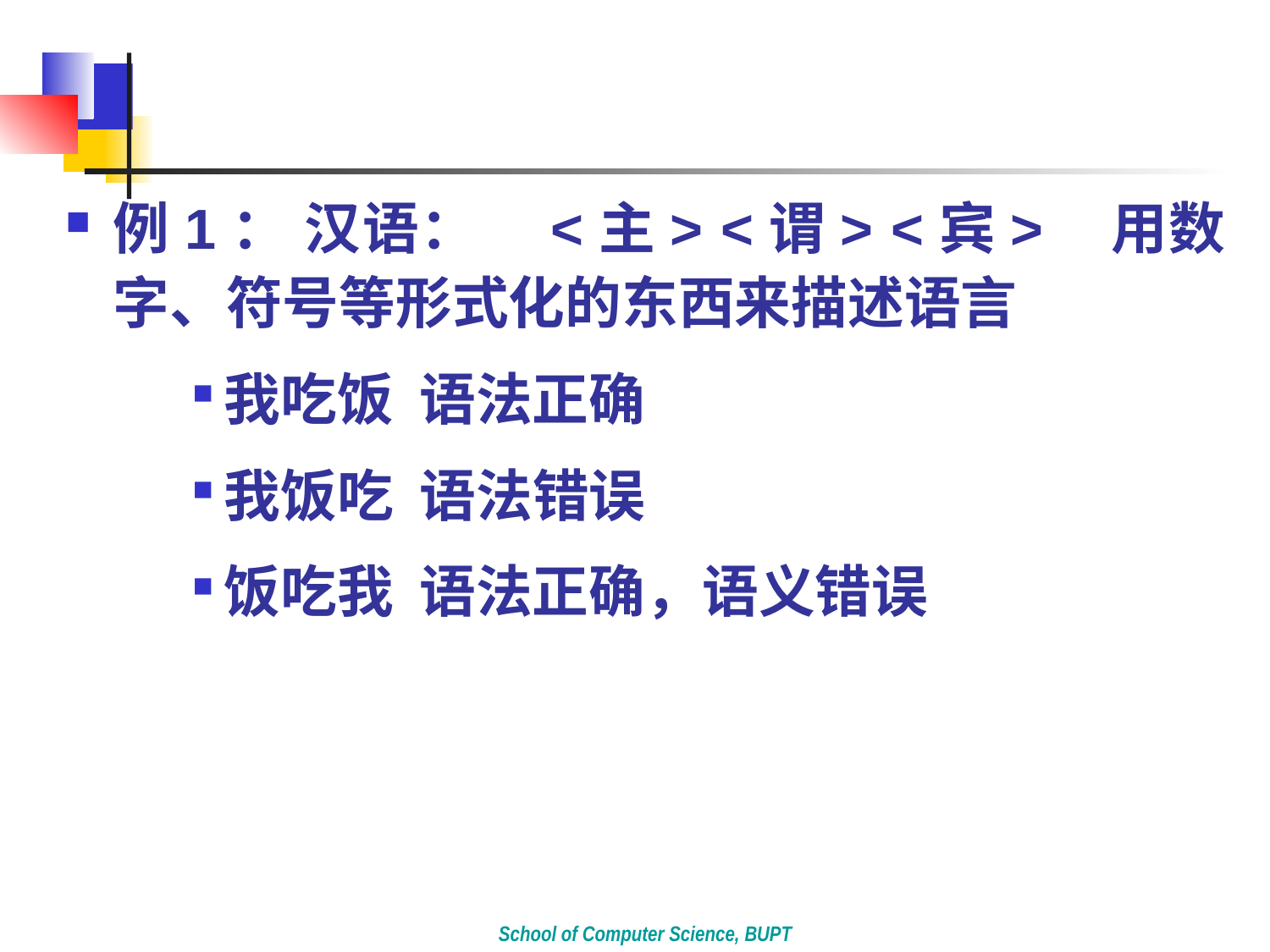

#
例1： 汉语：    <主> <谓> <宾>   用数字、符号等形式化的东西来描述语言
我吃饭  语法正确
我饭吃  语法错误
饭吃我  语法正确，语义错误

School of Computer Science, BUPT
22